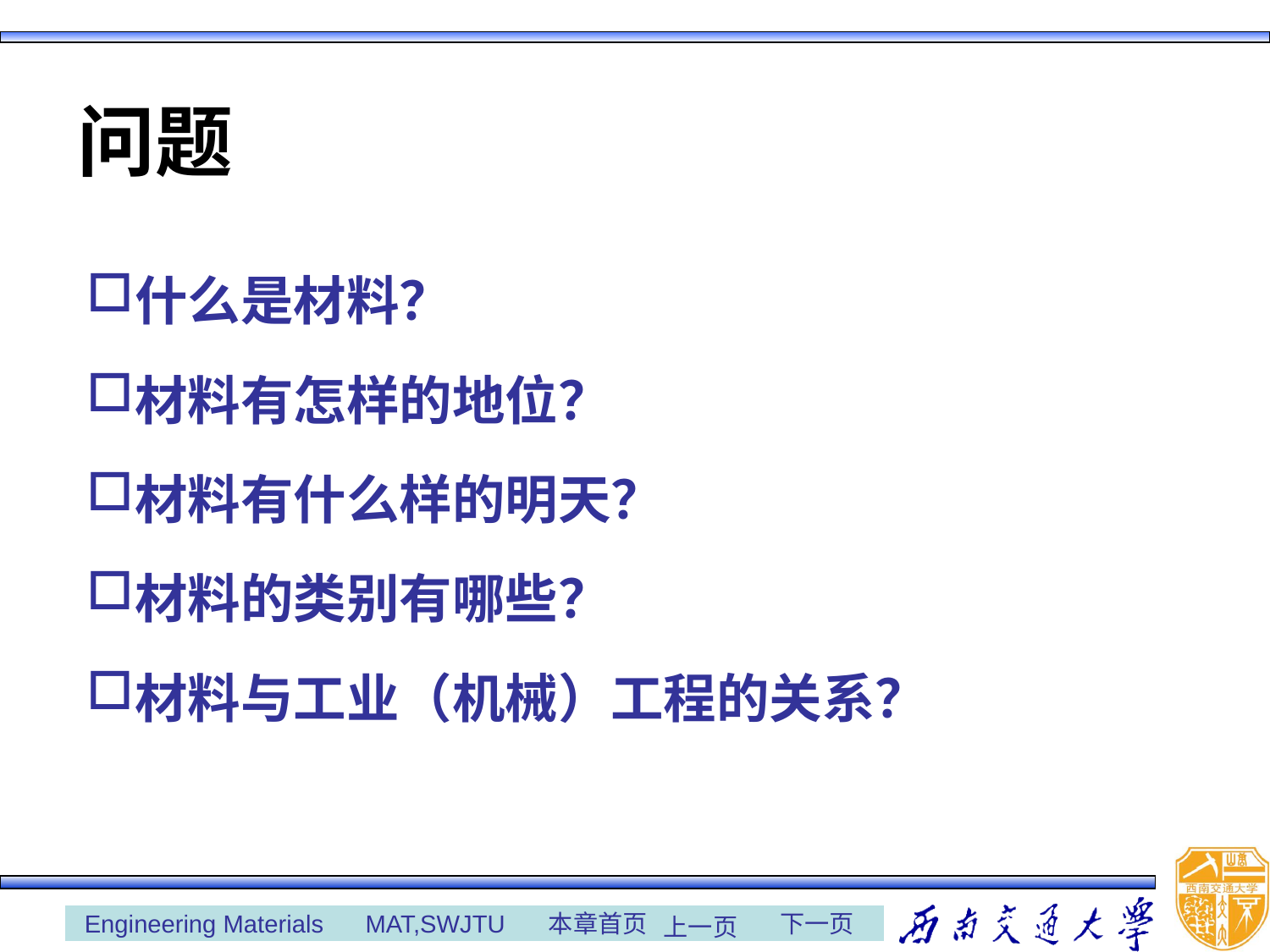

# 问题
什么是材料？
材料有怎样的地位？
材料有什么样的明天？
材料的类别有哪些？
材料与工业（机械）工程的关系？